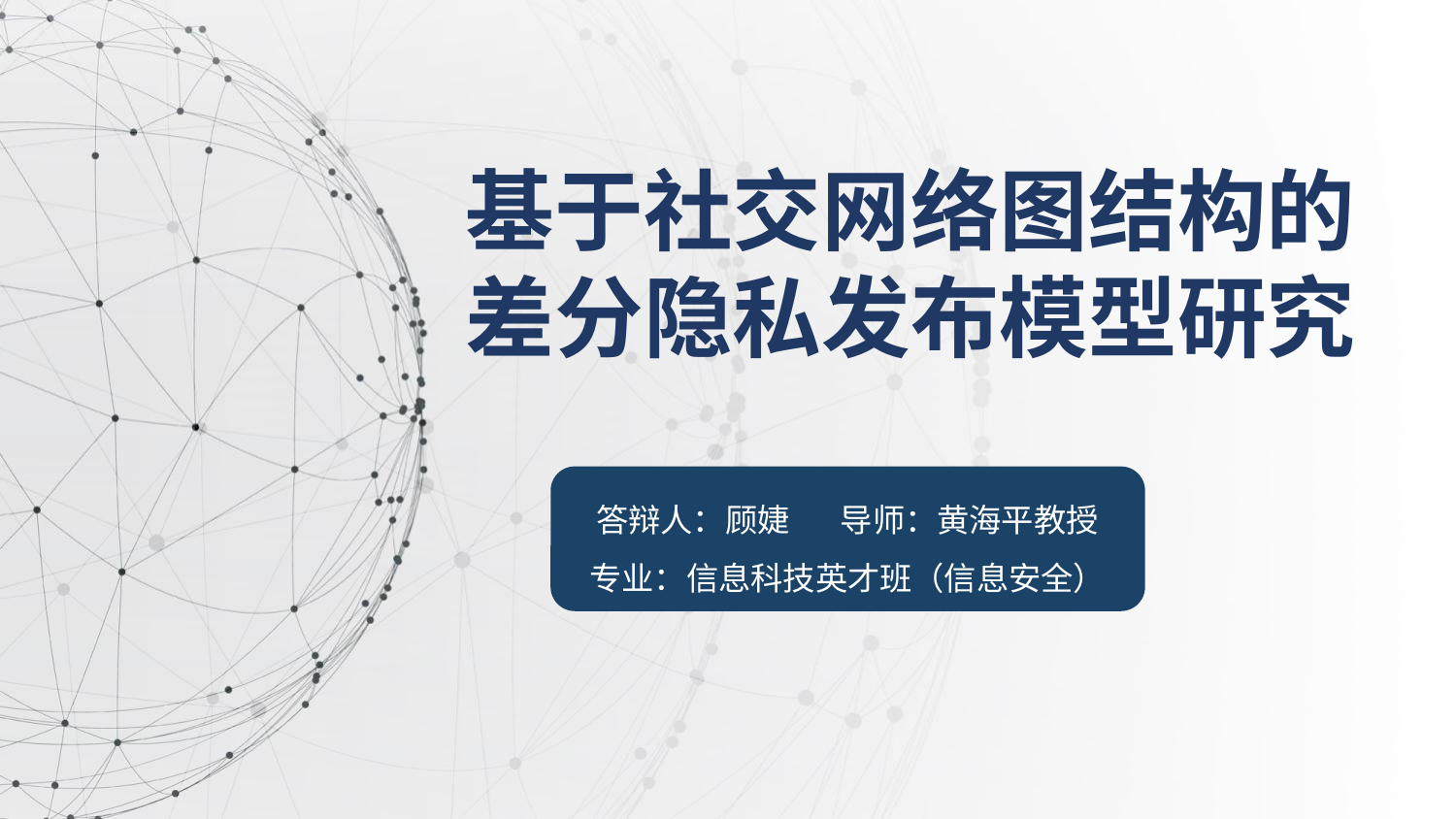

基于社交网络图结构的差分隐私发布模型研究
答辩人：顾婕       导师：黄海平教授
专业：信息科技英才班（信息安全）